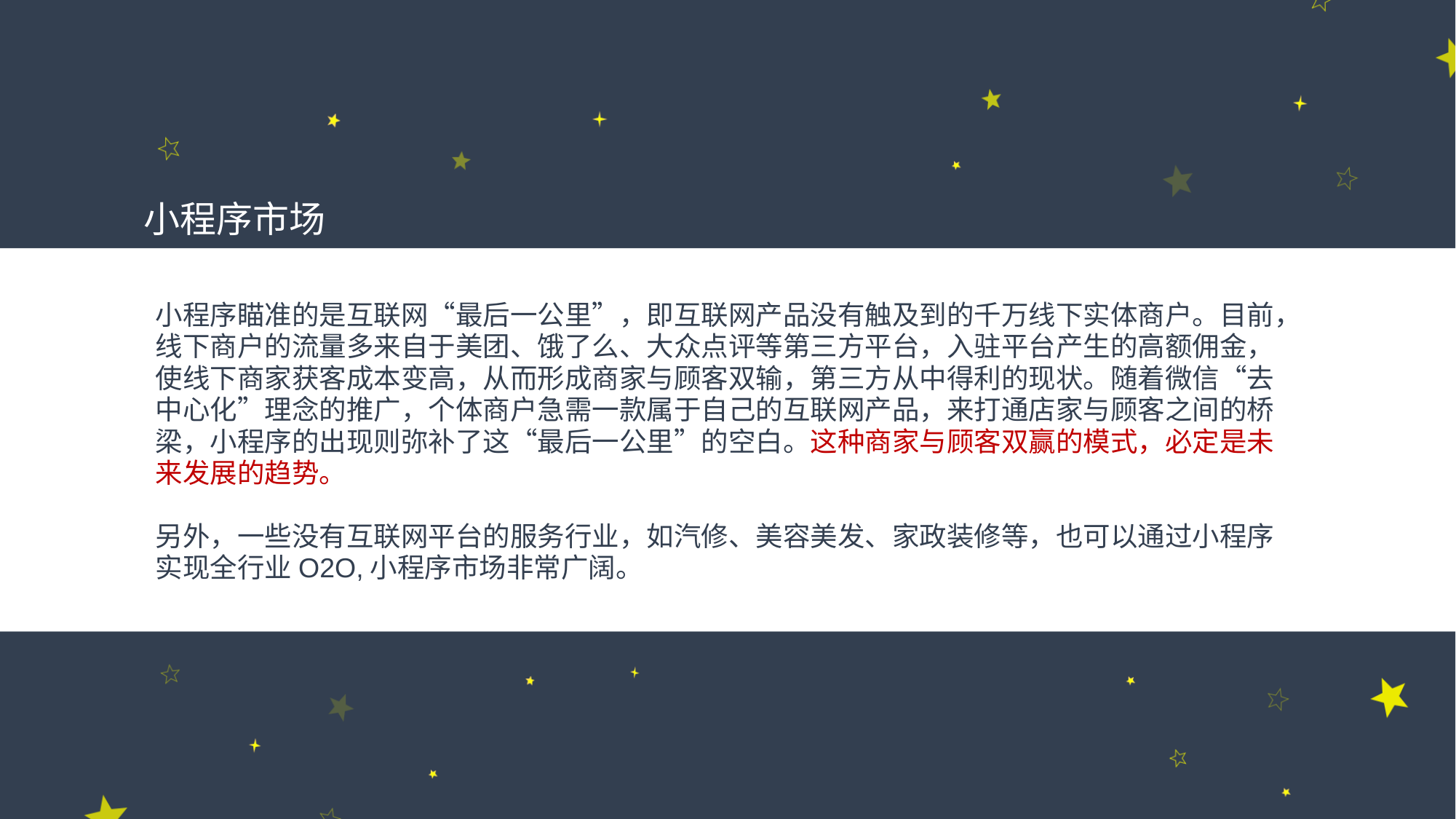

小程序市场
小程序瞄准的是互联网“最后一公里”，即互联网产品没有触及到的千万线下实体商户。目前，线下商户的流量多来自于美团、饿了么、大众点评等第三方平台，入驻平台产生的高额佣金，使线下商家获客成本变高，从而形成商家与顾客双输，第三方从中得利的现状。随着微信“去中心化”理念的推广，个体商户急需一款属于自己的互联网产品，来打通店家与顾客之间的桥梁，小程序的出现则弥补了这“最后一公里”的空白。这种商家与顾客双赢的模式，必定是未来发展的趋势。

另外，一些没有互联网平台的服务行业，如汽修、美容美发、家政装修等，也可以通过小程序实现全行业O2O,小程序市场非常广阔。